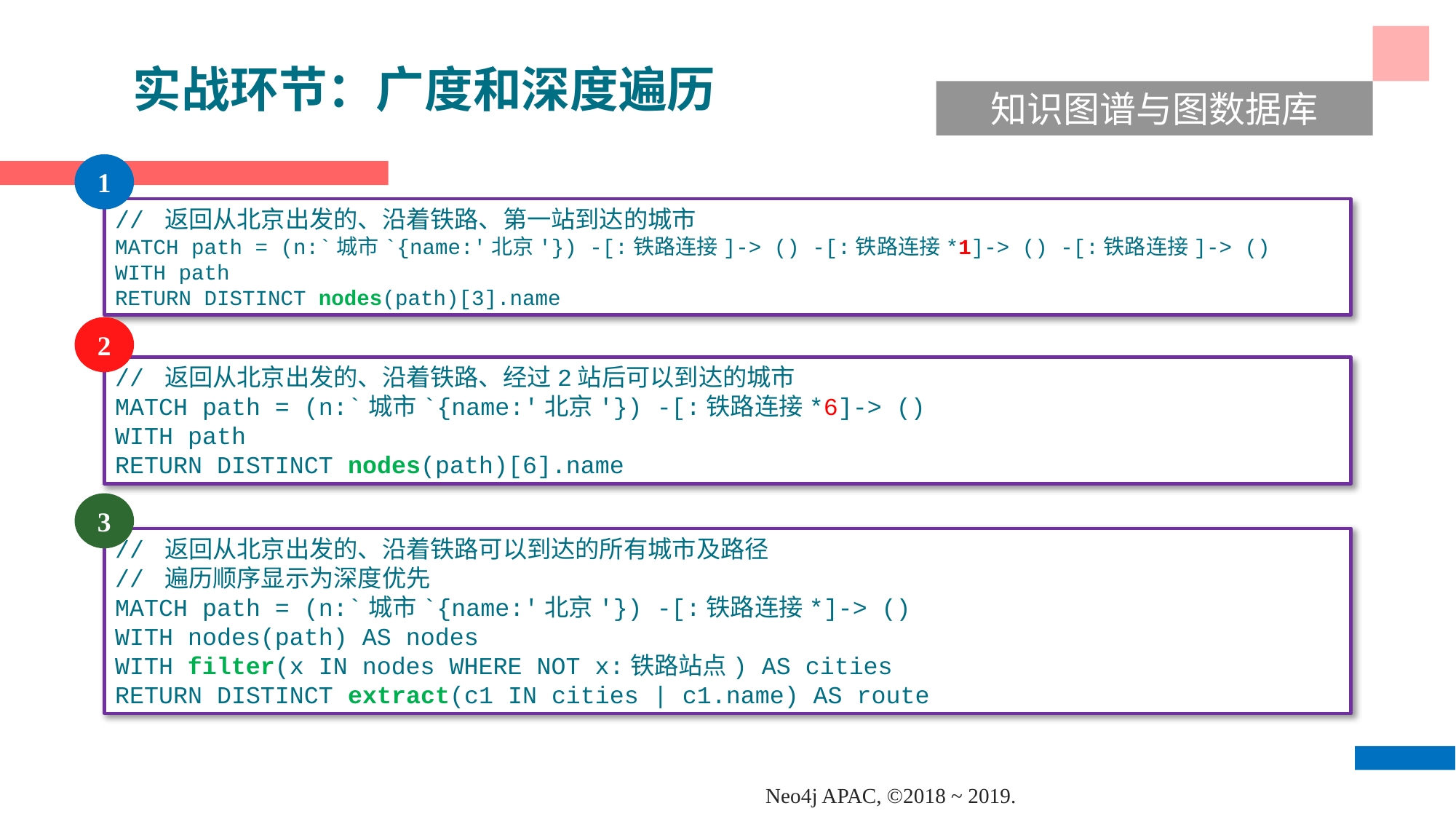

实战环节：广度和深度遍历
知识图谱与图数据库
1
// 返回从北京出发的、沿着铁路、第一站到达的城市
MATCH path = (n:`城市`{name:'北京'}) -[:铁路连接]-> () -[:铁路连接*1]-> () -[:铁路连接]-> ()
WITH path
RETURN DISTINCT nodes(path)[3].name
2
// 返回从北京出发的、沿着铁路、经过2站后可以到达的城市
MATCH path = (n:`城市`{name:'北京'}) -[:铁路连接*6]-> ()
WITH path
RETURN DISTINCT nodes(path)[6].name
3
// 返回从北京出发的、沿着铁路可以到达的所有城市及路径
// 遍历顺序显示为深度优先
MATCH path = (n:`城市`{name:'北京'}) -[:铁路连接*]-> ()
WITH nodes(path) AS nodes
WITH filter(x IN nodes WHERE NOT x:铁路站点) AS cities
RETURN DISTINCT extract(c1 IN cities | c1.name) AS route